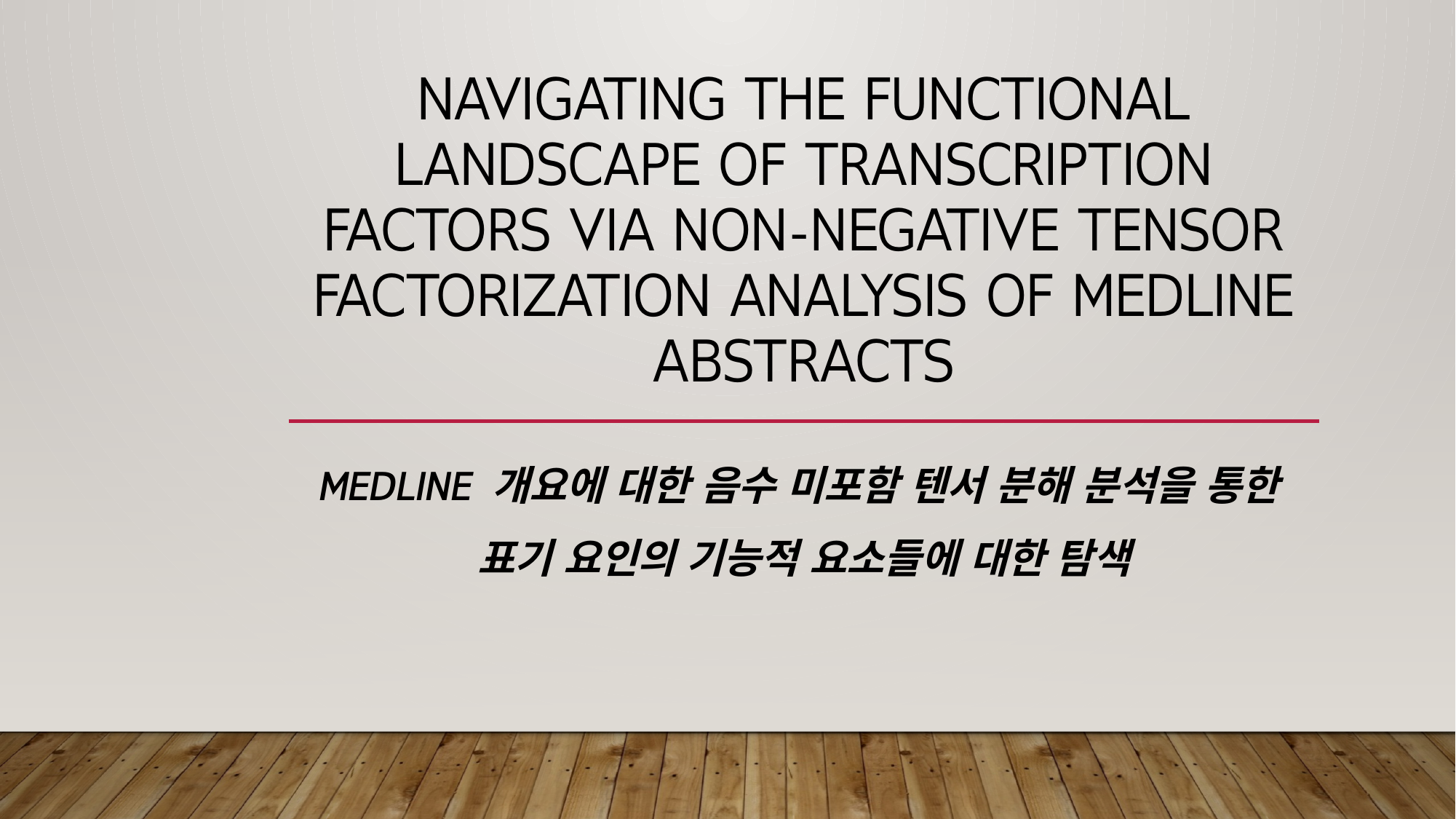

# navigating the functional landscape of transcription factors via non-negative tensor factorization analysis of medline abstracts
Medline 개요에 대한 음수 미포함 텐서 분해 분석을 통한
표기 요인의 기능적 요소들에 대한 탐색